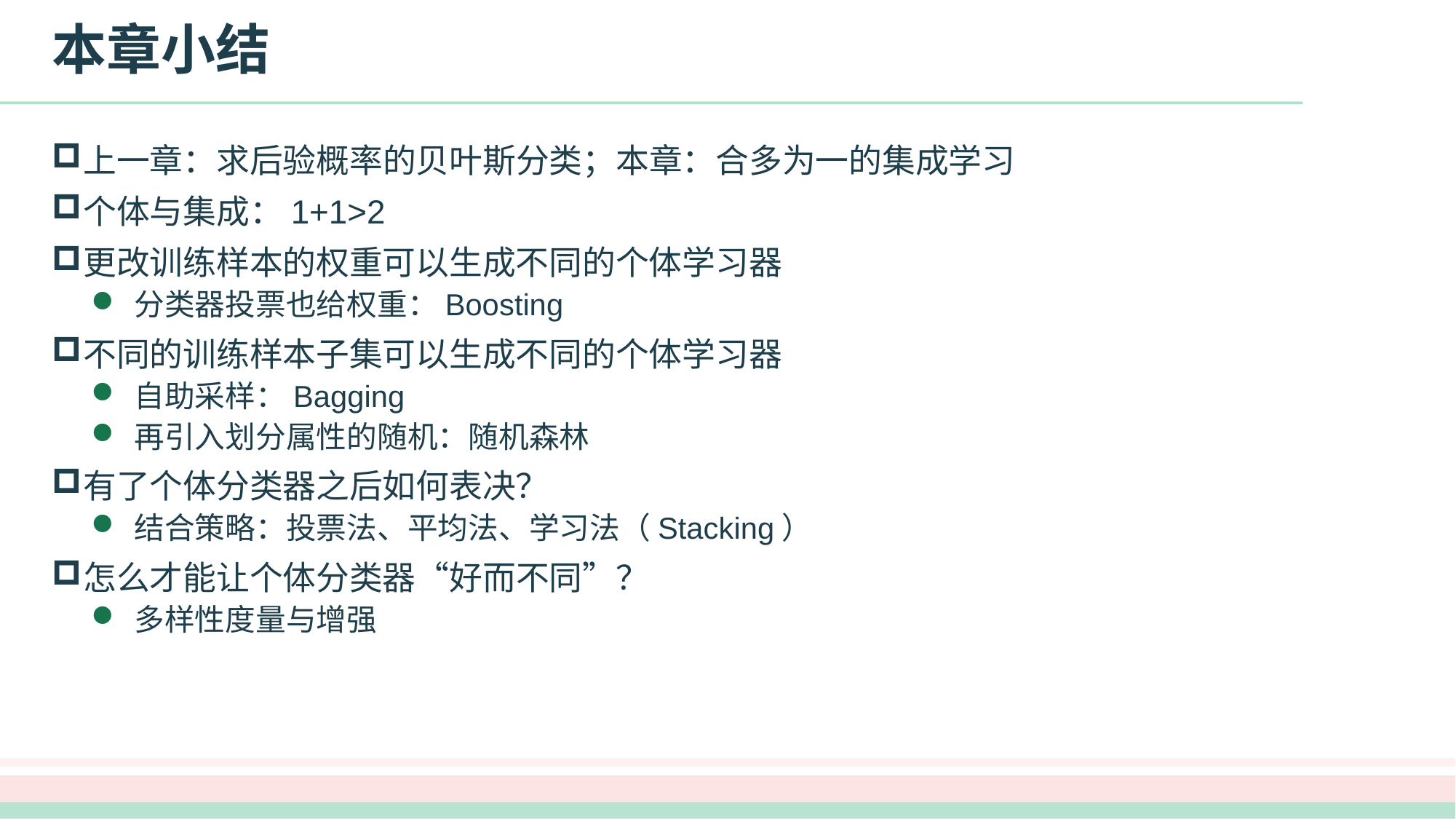

# 本章小结
上一章：求后验概率的贝叶斯分类；本章：合多为一的集成学习
个体与集成：1+1>2
更改训练样本的权重可以生成不同的个体学习器
分类器投票也给权重：Boosting
不同的训练样本子集可以生成不同的个体学习器
自助采样：Bagging
再引入划分属性的随机：随机森林
有了个体分类器之后如何表决？
结合策略：投票法、平均法、学习法（Stacking）
怎么才能让个体分类器“好而不同”？
多样性度量与增强